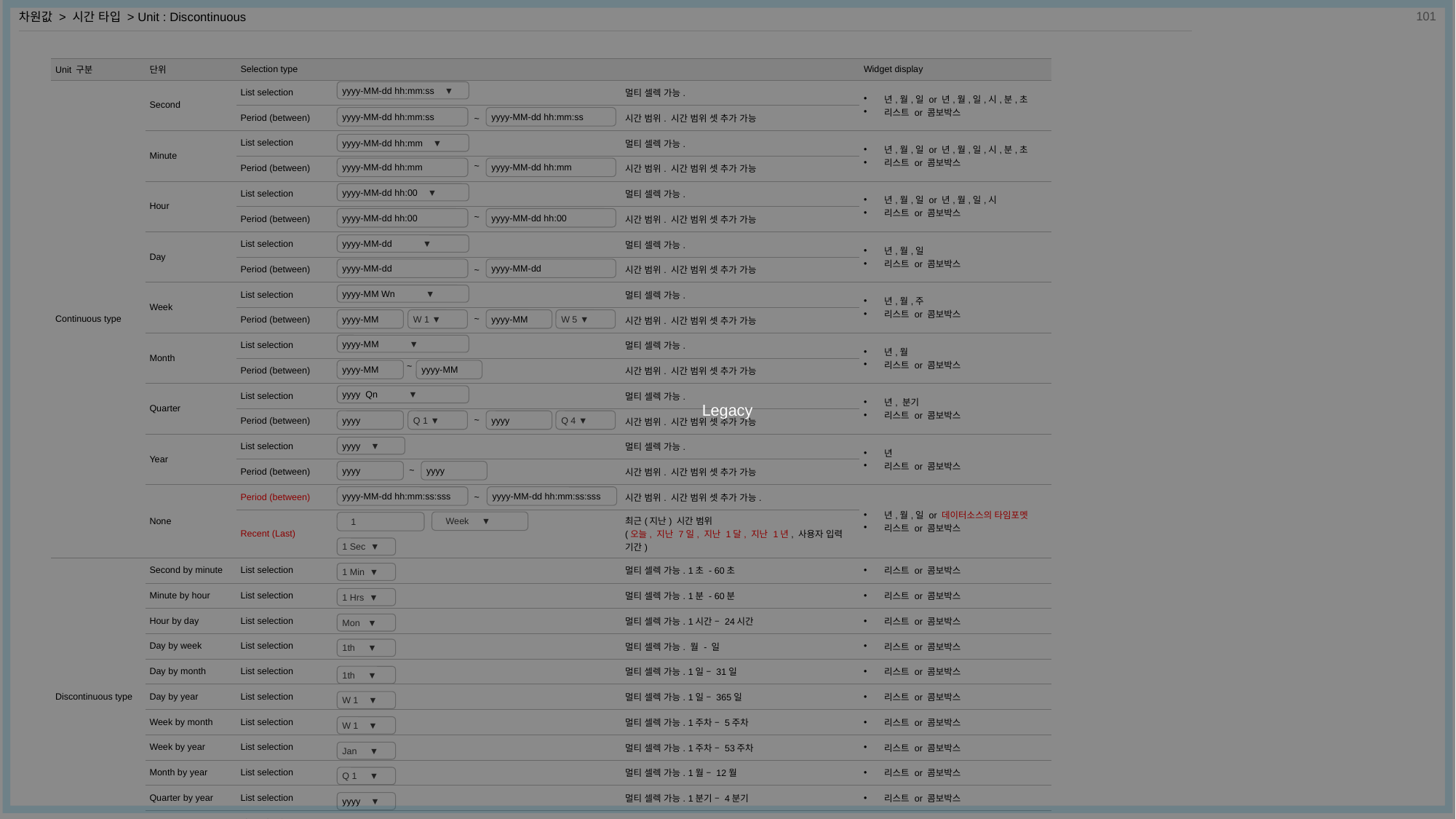

Legacy
101
# 차원값 > 시간 타입 > Unit : Discontinuous

| Unit 구분 | 단위 | Selection type |  |  | Widget display |
| --- | --- | --- | --- | --- | --- |
| Continuous type | Second | List selection |  | 멀티 셀렉 가능. | 년,월,일 or 년,월,일,시,분,초 리스트 or 콤보박스 |
|  |  | Period (between) |  | 시간 범위. 시간 범위 셋 추가 가능 |  |
|  | Minute | List selection |  | 멀티 셀렉 가능. | 년,월,일 or 년,월,일,시,분,초 리스트 or 콤보박스 |
|  |  | Period (between) |  | 시간 범위. 시간 범위 셋 추가 가능 |  |
|  | Hour | List selection |  | 멀티 셀렉 가능. | 년,월,일 or 년,월,일,시 리스트 or 콤보박스 |
|  |  | Period (between) |  | 시간 범위. 시간 범위 셋 추가 가능 |  |
|  | Day | List selection |  | 멀티 셀렉 가능. | 년,월,일 리스트 or 콤보박스 |
|  |  | Period (between) |  | 시간 범위. 시간 범위 셋 추가 가능 |  |
|  | Week | List selection |  | 멀티 셀렉 가능. | 년,월,주 리스트 or 콤보박스 |
|  |  | Period (between) |  | 시간 범위. 시간 범위 셋 추가 가능 |  |
|  | Month | List selection |  | 멀티 셀렉 가능. | 년,월 리스트 or 콤보박스 |
|  |  | Period (between) |  | 시간 범위. 시간 범위 셋 추가 가능 |  |
|  | Quarter | List selection |  | 멀티 셀렉 가능. | 년, 분기 리스트 or 콤보박스 |
|  |  | Period (between) |  | 시간 범위. 시간 범위 셋 추가 가능 |  |
|  | Year | List selection |  | 멀티 셀렉 가능. | 년 리스트 or 콤보박스 |
|  |  | Period (between) |  | 시간 범위. 시간 범위 셋 추가 가능 |  |
|  | None | Period (between) |  | 시간 범위. 시간 범위 셋 추가 가능. | 년,월,일 or 데이터소스의 타임포멧 리스트 or 콤보박스 |
|  |  | Recent (Last) |  | 최근(지난) 시간 범위 (오늘, 지난 7일, 지난 1달, 지난 1년, 사용자 입력 기간) |  |
| Discontinuous type | Second by minute | List selection |  | 멀티 셀렉 가능. 1초 - 60초 | 리스트 or 콤보박스 |
|  | Minute by hour | List selection |  | 멀티 셀렉 가능. 1분 - 60분 | 리스트 or 콤보박스 |
|  | Hour by day | List selection |  | 멀티 셀렉 가능. 1시간 – 24시간 | 리스트 or 콤보박스 |
|  | Day by week | List selection |  | 멀티 셀렉 가능. 월 - 일 | 리스트 or 콤보박스 |
|  | Day by month | List selection |  | 멀티 셀렉 가능. 1일 – 31일 | 리스트 or 콤보박스 |
|  | Day by year | List selection |  | 멀티 셀렉 가능. 1일 – 365일 | 리스트 or 콤보박스 |
|  | Week by month | List selection |  | 멀티 셀렉 가능. 1주차 – 5주차 | 리스트 or 콤보박스 |
|  | Week by year | List selection |  | 멀티 셀렉 가능. 1주차 – 53주차 | 리스트 or 콤보박스 |
|  | Month by year | List selection |  | 멀티 셀렉 가능. 1월 – 12월 | 리스트 or 콤보박스 |
|  | Quarter by year | List selection |  | 멀티 셀렉 가능. 1분기 – 4분기 | 리스트 or 콤보박스 |
|  | Year | List selection |  | 멀티 셀렉 가능. 데이터기반 년도 목록 | 리스트 or 콤보박스 |

yyyy-MM-dd hh:mm:ss    ▼
yyyy-MM-dd hh:mm:ss
yyyy-MM-dd hh:mm:ss
~
yyyy-MM-dd hh:mm    ▼
yyyy-MM-dd hh:mm
yyyy-MM-dd hh:mm
~
yyyy-MM-dd hh:00    ▼
yyyy-MM-dd hh:00
yyyy-MM-dd hh:00
~
yyyy-MM-dd            ▼
yyyy-MM-dd
yyyy-MM-dd
~
yyyy-MM Wn            ▼
yyyy-MM
W 1 ▼
yyyy-MM
W 5 ▼
~
yyyy-MM            ▼
yyyy-MM
~
yyyy-MM
yyyy  Qn            ▼
yyyy
Q 1 ▼
yyyy
Q 4 ▼
~
yyyy    ▼
yyyy
yyyy
~
yyyy-MM-dd hh:mm:ss:sss
yyyy-MM-dd hh:mm:ss:sss
~
Week     ▼
1
1 Sec  ▼
1 Min  ▼
1 Hrs  ▼
Mon   ▼
1th     ▼
1th     ▼
W 1    ▼
W 1    ▼
Jan     ▼
Q 1     ▼
yyyy    ▼